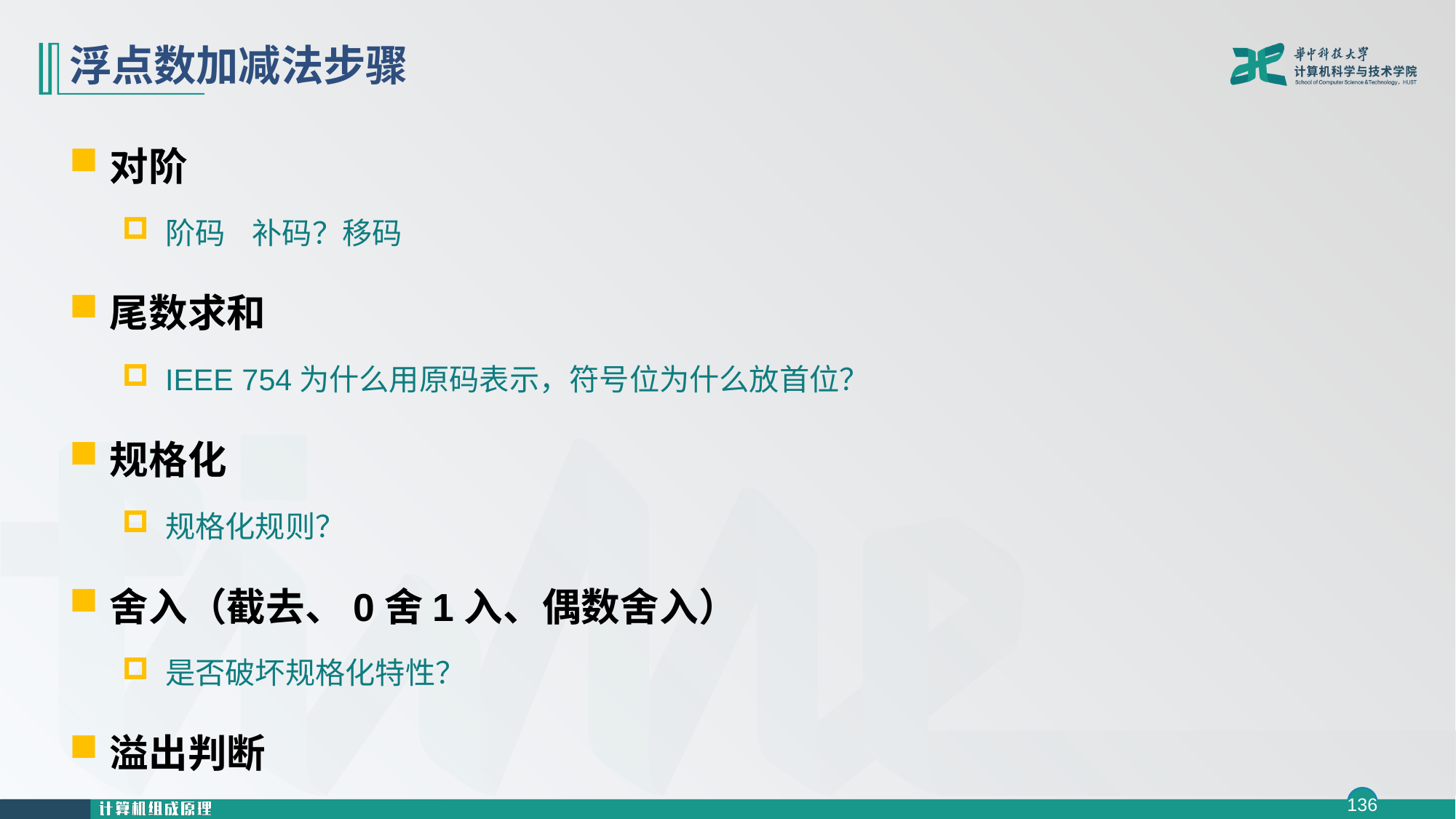

# 浮点数加减法步骤
对阶
阶码    补码？移码
尾数求和
IEEE 754为什么用原码表示，符号位为什么放首位？
规格化
规格化规则？
舍入（截去、0舍1入、偶数舍入）
是否破坏规格化特性？
溢出判断